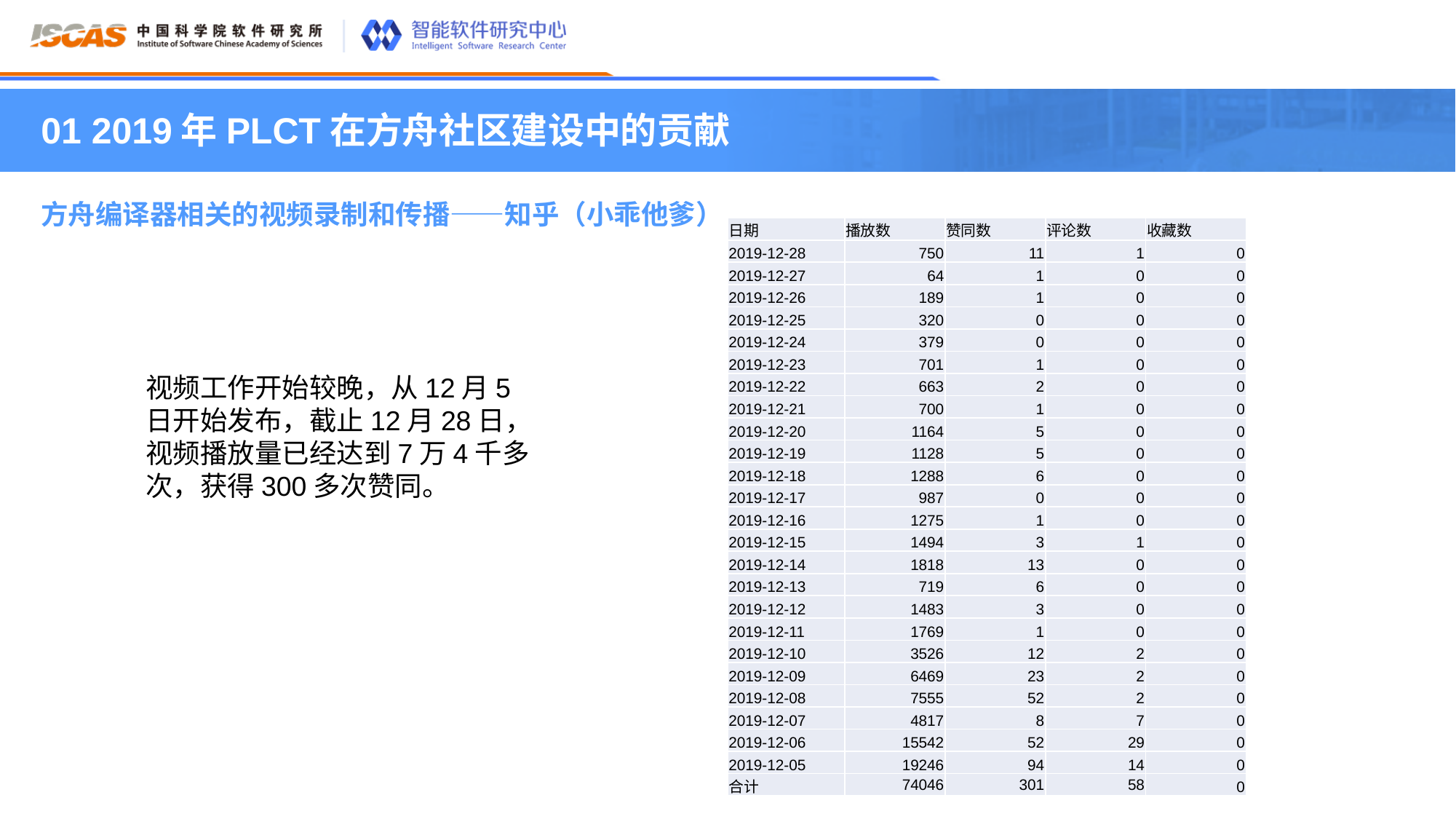

01 2019年PLCT在方舟社区建设中的贡献

方舟编译器相关的视频录制和传播——知乎（小乖他爹）
| 日期 | 播放数 | 赞同数 | 评论数 | 收藏数 |
| --- | --- | --- | --- | --- |
| 2019-12-28 | 750 | 11 | 1 | 0 |
| 2019-12-27 | 64 | 1 | 0 | 0 |
| 2019-12-26 | 189 | 1 | 0 | 0 |
| 2019-12-25 | 320 | 0 | 0 | 0 |
| 2019-12-24 | 379 | 0 | 0 | 0 |
| 2019-12-23 | 701 | 1 | 0 | 0 |
| 2019-12-22 | 663 | 2 | 0 | 0 |
| 2019-12-21 | 700 | 1 | 0 | 0 |
| 2019-12-20 | 1164 | 5 | 0 | 0 |
| 2019-12-19 | 1128 | 5 | 0 | 0 |
| 2019-12-18 | 1288 | 6 | 0 | 0 |
| 2019-12-17 | 987 | 0 | 0 | 0 |
| 2019-12-16 | 1275 | 1 | 0 | 0 |
| 2019-12-15 | 1494 | 3 | 1 | 0 |
| 2019-12-14 | 1818 | 13 | 0 | 0 |
| 2019-12-13 | 719 | 6 | 0 | 0 |
| 2019-12-12 | 1483 | 3 | 0 | 0 |
| 2019-12-11 | 1769 | 1 | 0 | 0 |
| 2019-12-10 | 3526 | 12 | 2 | 0 |
| 2019-12-09 | 6469 | 23 | 2 | 0 |
| 2019-12-08 | 7555 | 52 | 2 | 0 |
| 2019-12-07 | 4817 | 8 | 7 | 0 |
| 2019-12-06 | 15542 | 52 | 29 | 0 |
| 2019-12-05 | 19246 | 94 | 14 | 0 |
| 合计 | 74046 | 301 | 58 | 0 |
视频工作开始较晚，从12月5日开始发布，截止12月28日，视频播放量已经达到7万4千多次，获得300多次赞同。